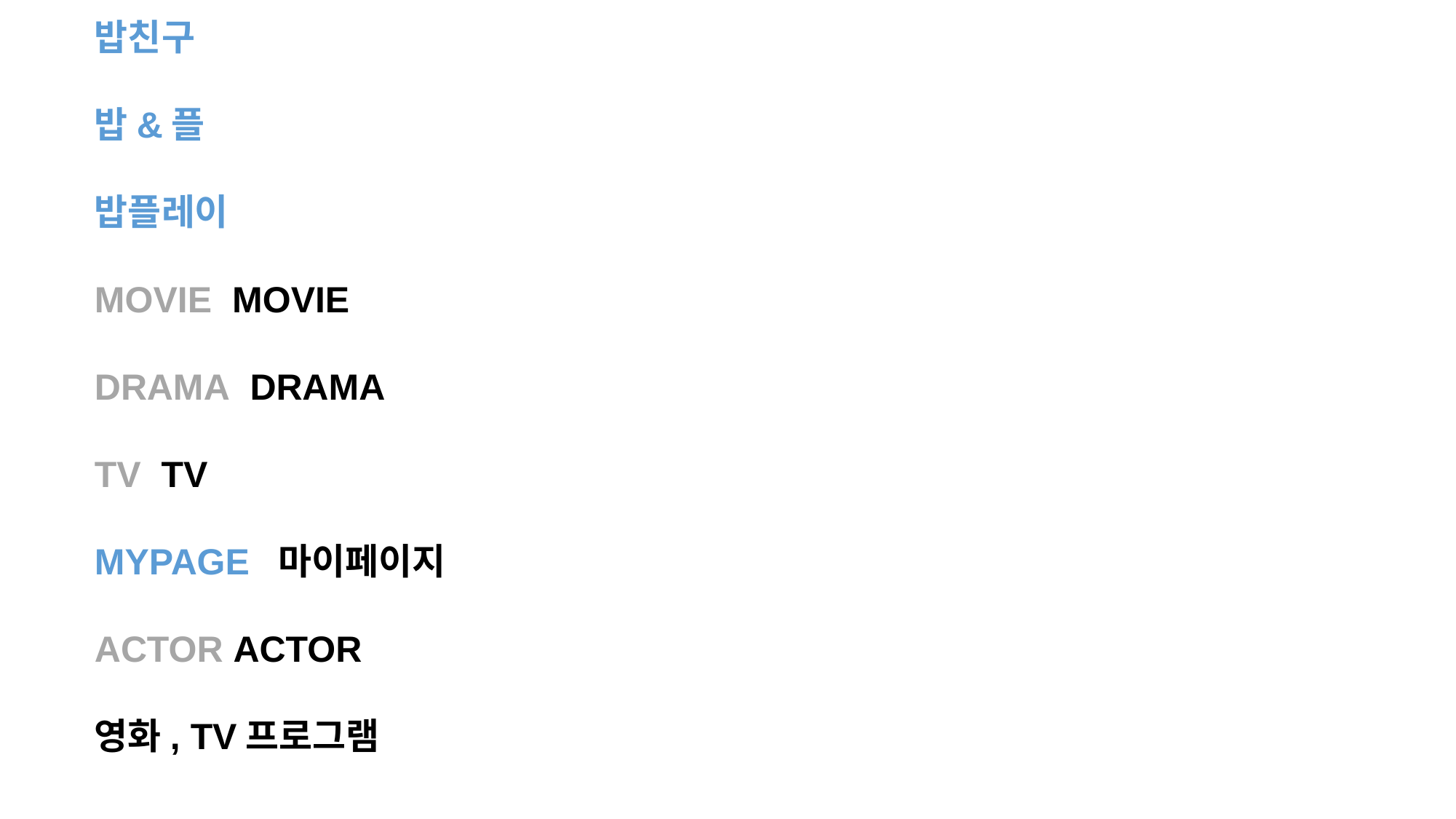

밥친구

밥&플

밥플레이

MOVIE  MOVIE

DRAMA  DRAMA

TV  TV

MYPAGE  마이페이지

ACTOR ACTOR

영화, TV프로그램